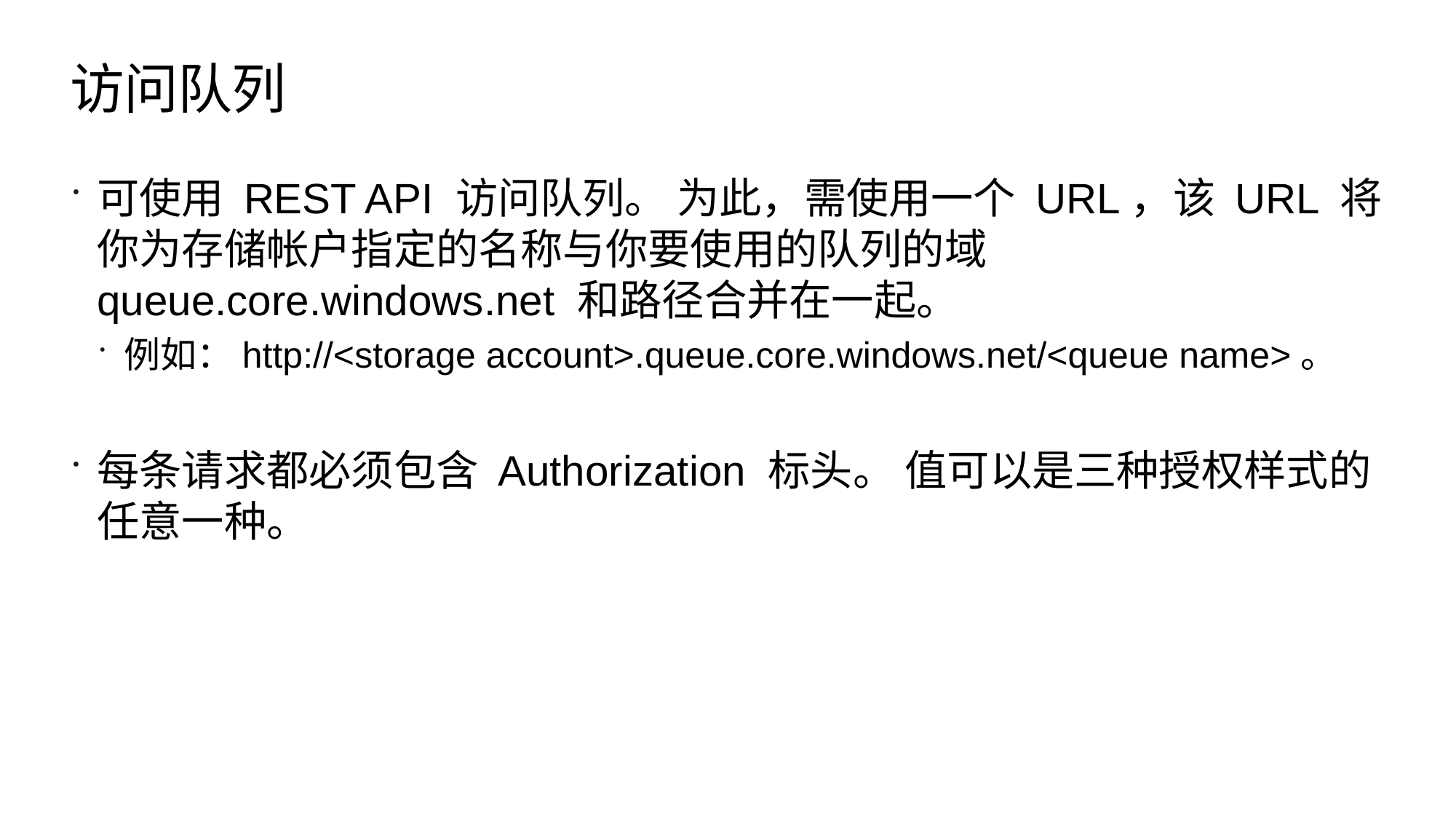

# 访问队列
可使用 REST API 访问队列。 为此，需使用一个 URL，该 URL 将你为存储帐户指定的名称与你要使用的队列的域 queue.core.windows.net 和路径合并在一起。
例如：http://<storage account>.queue.core.windows.net/<queue name>。

每条请求都必须包含 Authorization 标头。 值可以是三种授权样式的任意一种。